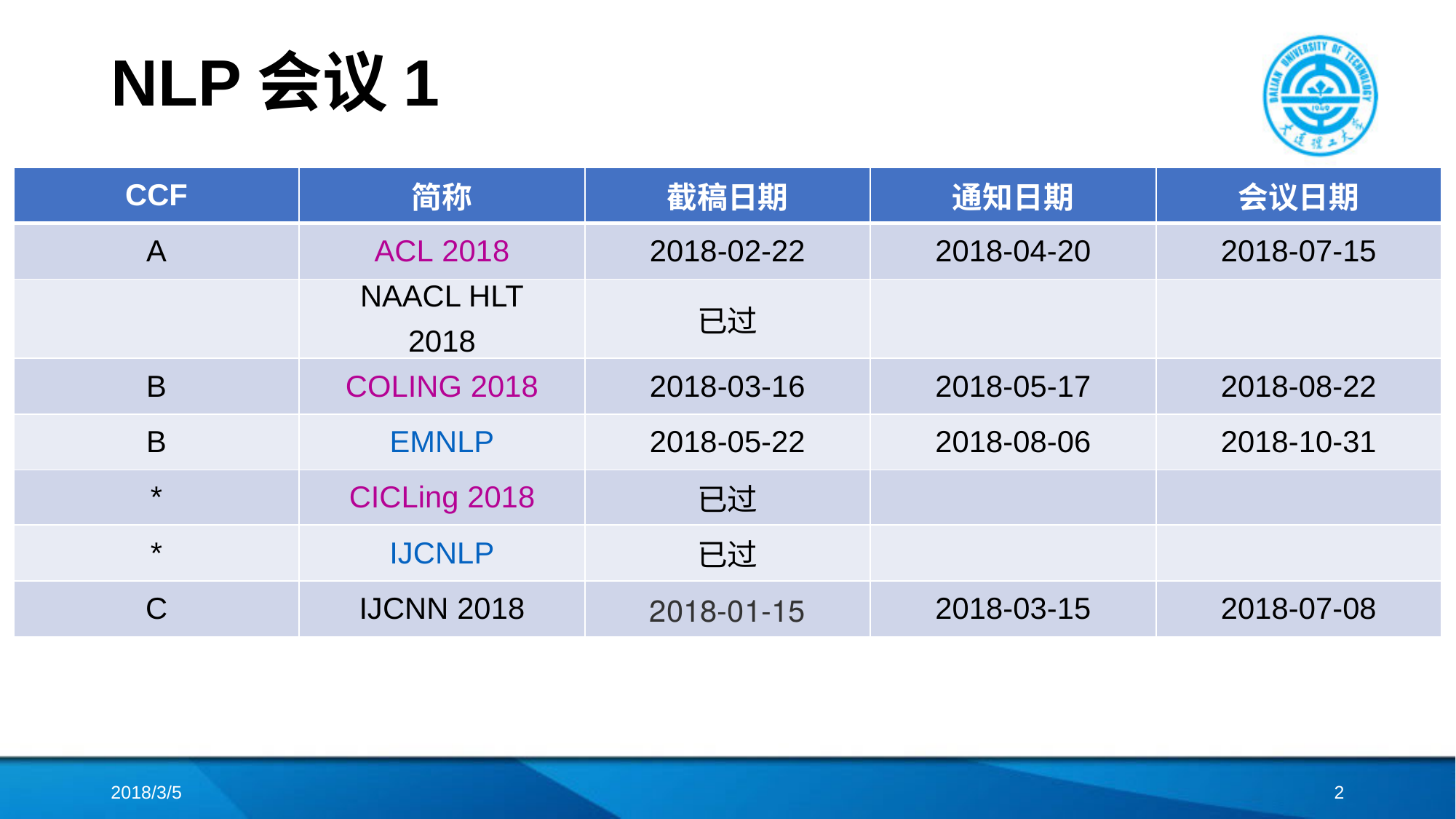

# NLP会议1
| CCF | 简称 | 截稿日期 | 通知日期 | 会议日期 |
| --- | --- | --- | --- | --- |
| A | ACL 2018 | 2018-02-22 | 2018-04-20 | 2018-07-15 |
|  | NAACL HLT 2018 | 已过 |  |  |
| B | COLING 2018 | 2018-03-16 | 2018-05-17 | 2018-08-22 |
| B | EMNLP | 2018-05-22 | 2018-08-06 | 2018-10-31 |
| \* | CICLing 2018 | 已过 |  |  |
| \* | IJCNLP | 已过 |  |  |
| C | IJCNN 2018 | 2018-01-15 | 2018-03-15 | 2018-07-08 |
2018/3/5
2